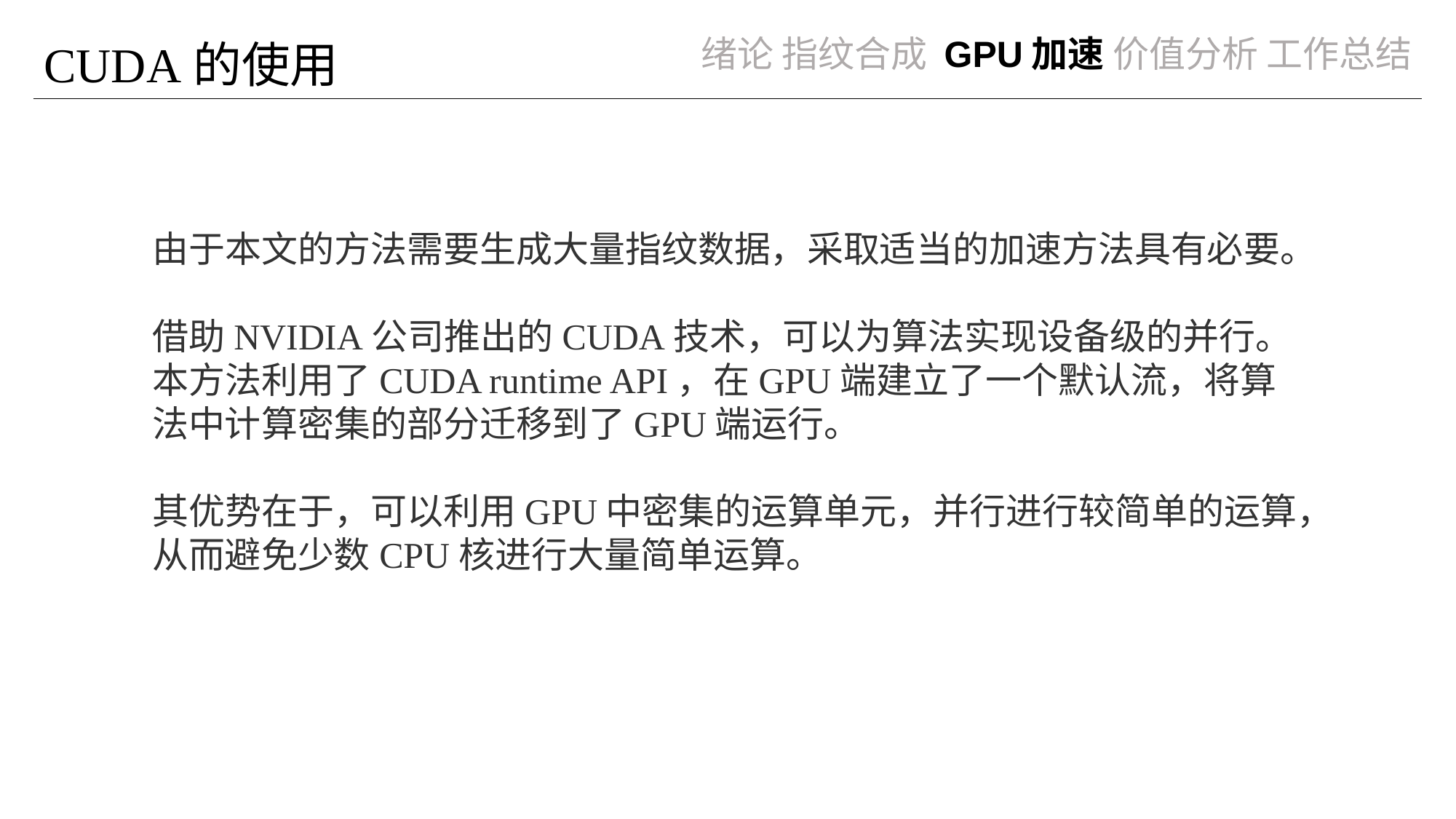

CUDA的使用
由于本文的方法需要生成大量指纹数据，采取适当的加速方法具有必要。

借助NVIDIA公司推出的CUDA技术，可以为算法实现设备级的并行。
本方法利用了CUDA runtime API，在GPU端建立了一个默认流，将算法中计算密集的部分迁移到了GPU端运行。

其优势在于，可以利用GPU中密集的运算单元，并行进行较简单的运算，从而避免少数CPU核进行大量简单运算。